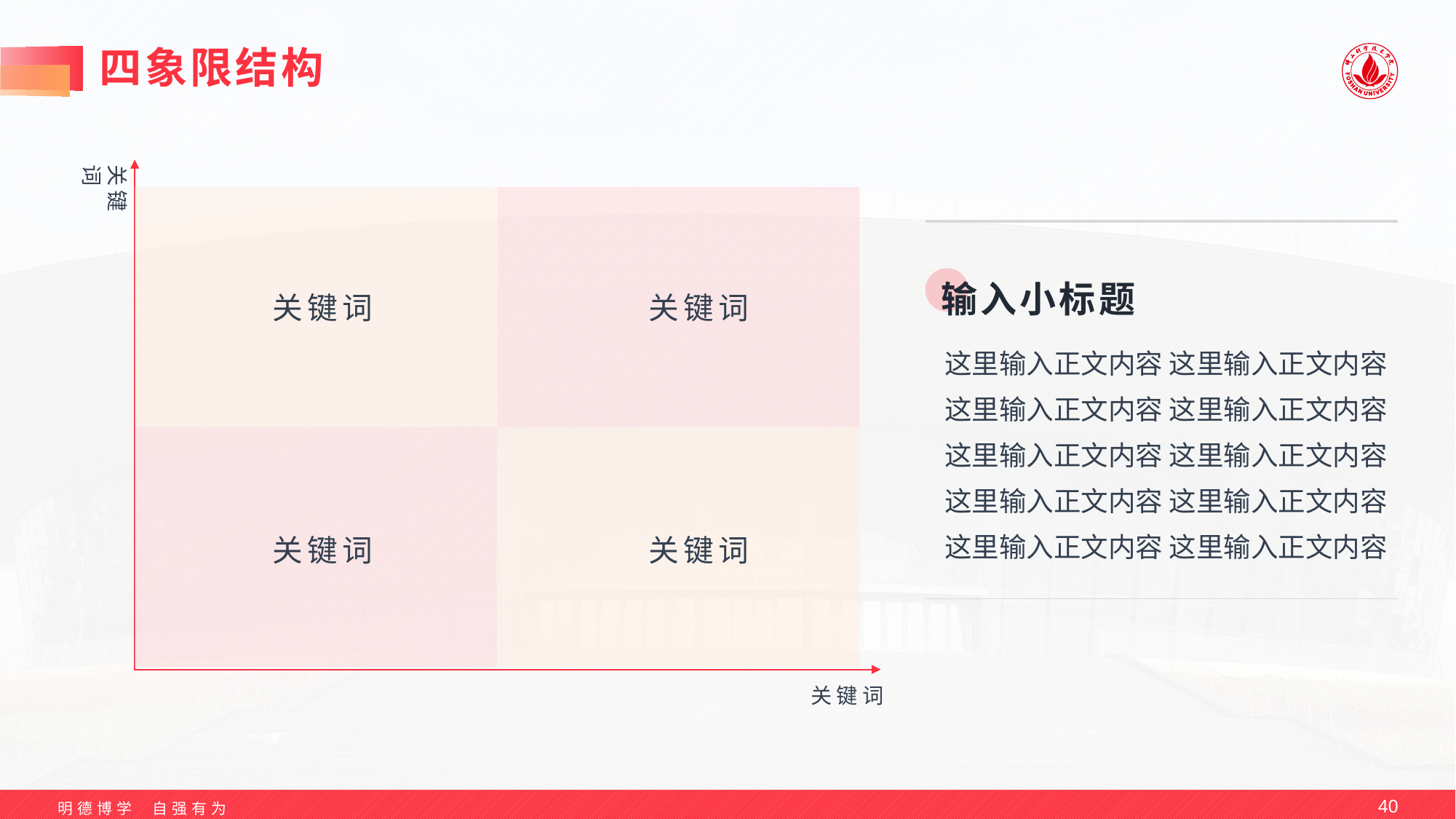

# 四象限结构
关键词

输入小标题
这里输入正文内容 这里输入正文内容
这里输入正文内容 这里输入正文内容
这里输入正文内容 这里输入正文内容
这里输入正文内容 这里输入正文内容
这里输入正文内容 这里输入正文内容
关键词
关键词

关键词
关键词
关键词
40